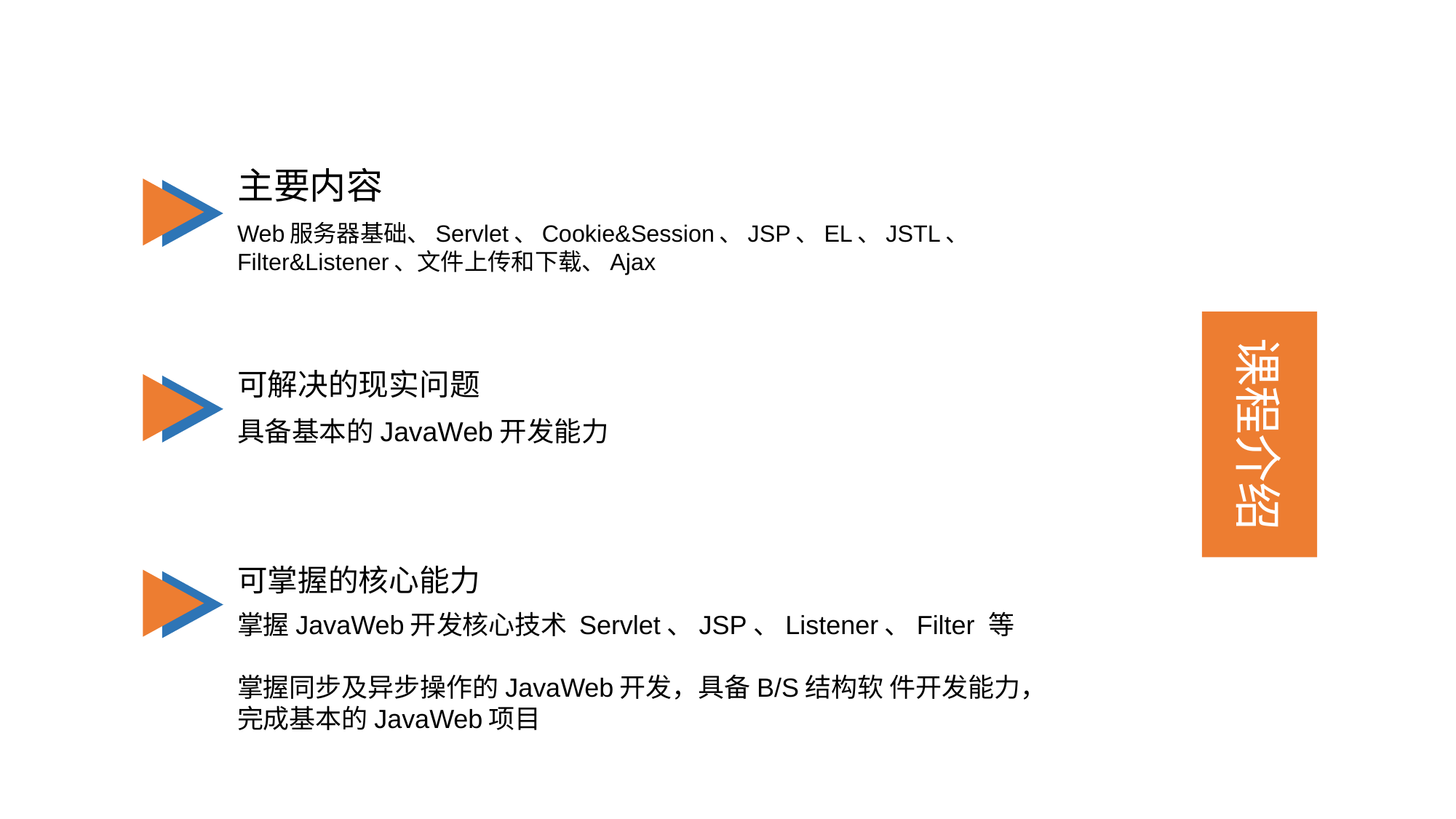

主要内容

Web服务器基础、Servlet、Cookie&Session、JSP、EL、JSTL、 Filter&Listener、文件上传和下载、Ajax
课程介绍
可解决的现实问题

具备基本的JavaWeb开发能力
可掌握的核心能力

掌握JavaWeb开发核心技术 Servlet、JSP、Listener、Filter 等

掌握同步及异步操作的JavaWeb开发，具备B/S结构软 件开发能力，完成基本的JavaWeb项目